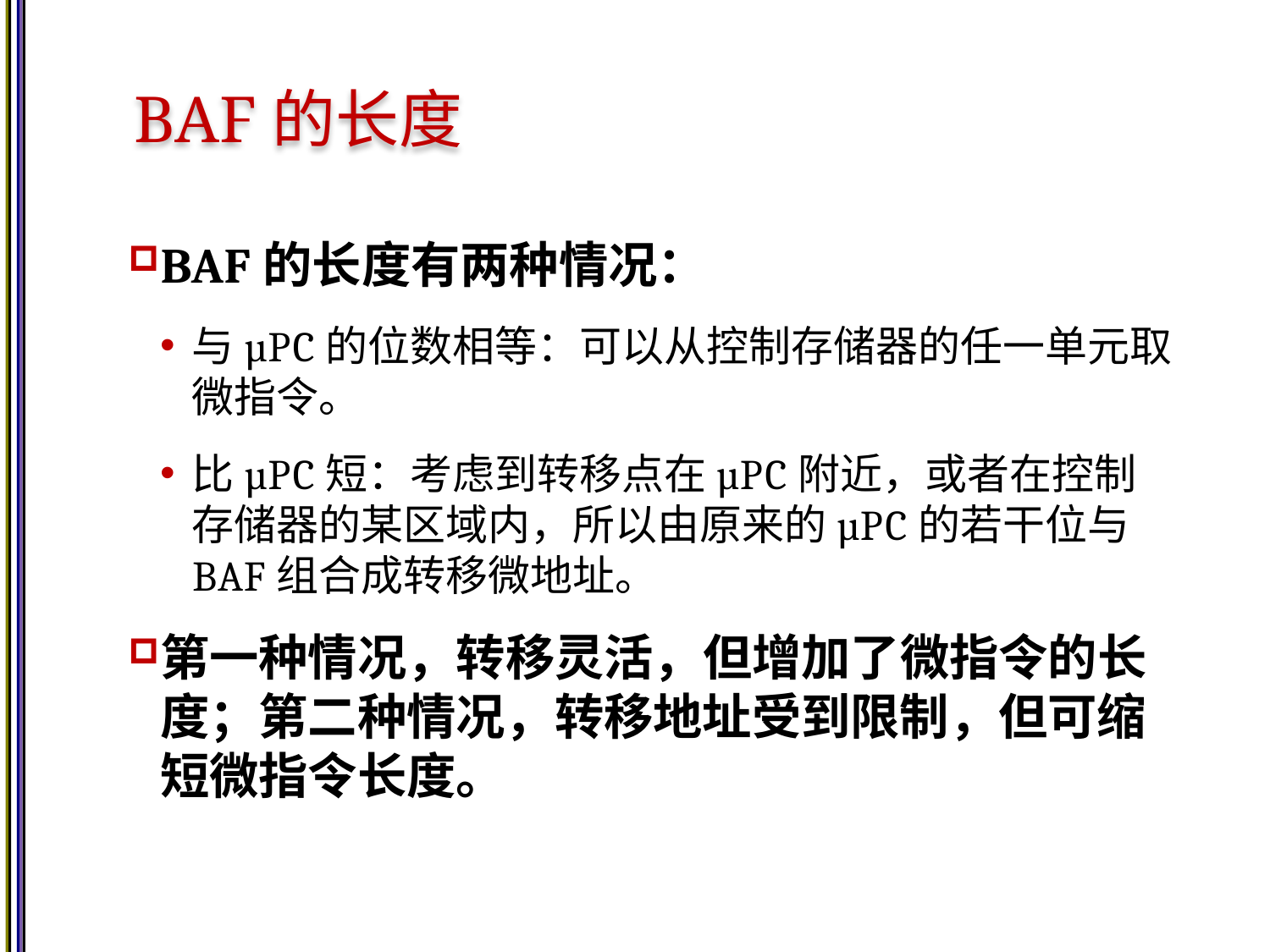

# BAF的长度
BAF的长度有两种情况：
与µPC的位数相等：可以从控制存储器的任一单元取微指令。
比µPC短：考虑到转移点在µPC附近，或者在控制存储器的某区域内，所以由原来的µPC的若干位与BAF组合成转移微地址。
第一种情况，转移灵活，但增加了微指令的长度；第二种情况，转移地址受到限制，但可缩短微指令长度。
90